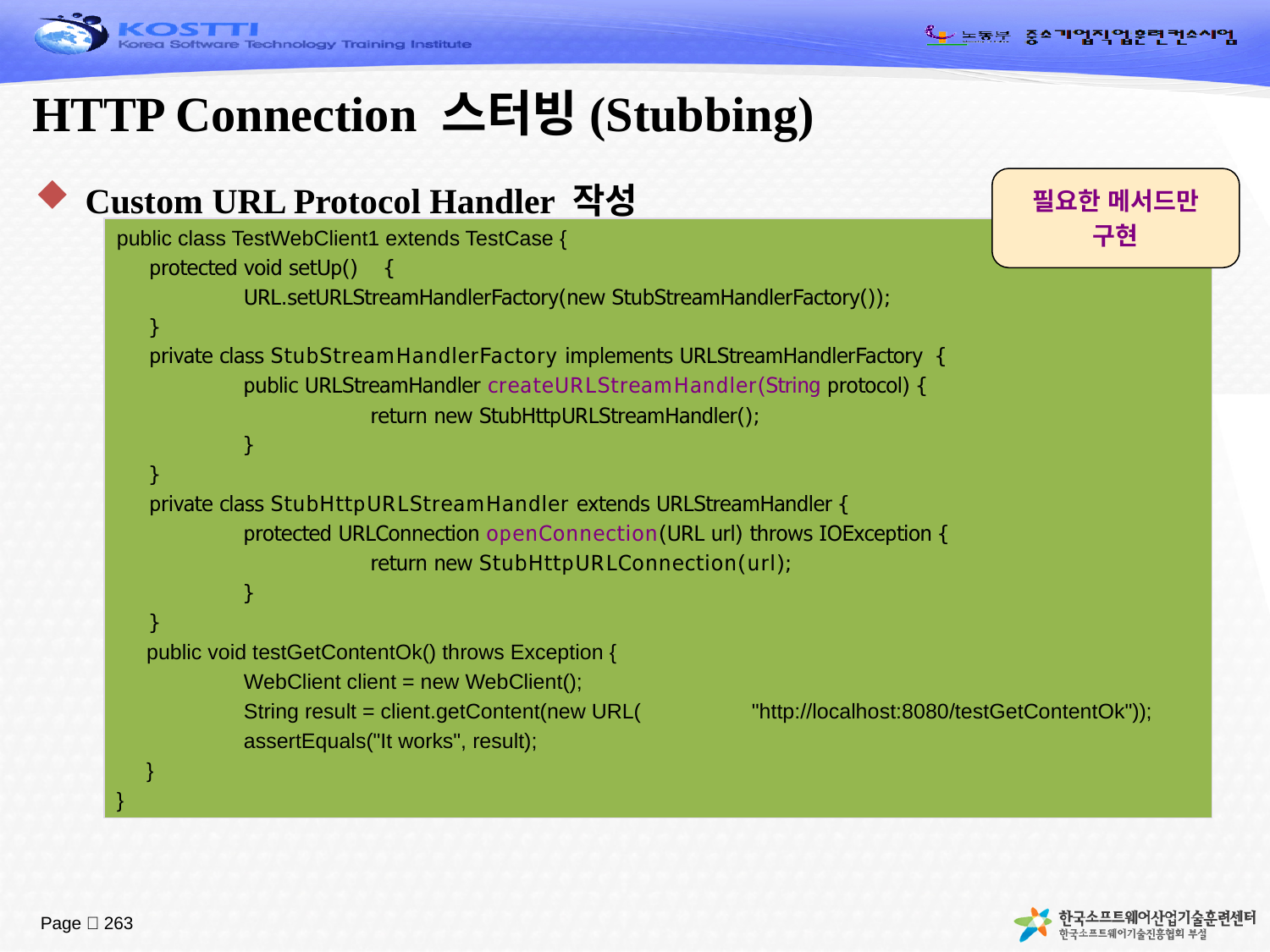

# HTTP Connection 스터빙(Stubbing)
필요한 메서드만
구현
Custom URL Protocol Handler 작성
public class TestWebClient1 extends TestCase {
     protected void setUp()    {
	URL.setURLStreamHandlerFactory(new StubStreamHandlerFactory());
     }
     private class StubStreamHandlerFactory implements URLStreamHandlerFactory  {
	public URLStreamHandler createURLStreamHandler(String protocol) {
		return new StubHttpURLStreamHandler();
	}
     }
     private class StubHttpURLStreamHandler extends URLStreamHandler {
	protected URLConnection openConnection(URL url) throws IOException {
		return new StubHttpURLConnection(url);
 	}
     }
     public void testGetContentOk() throws Exception {
	WebClient client = new WebClient();
	String result = client.getContent(new URL(	"http://localhost:8080/testGetContentOk"));
	assertEquals("It works", result);
     }
}